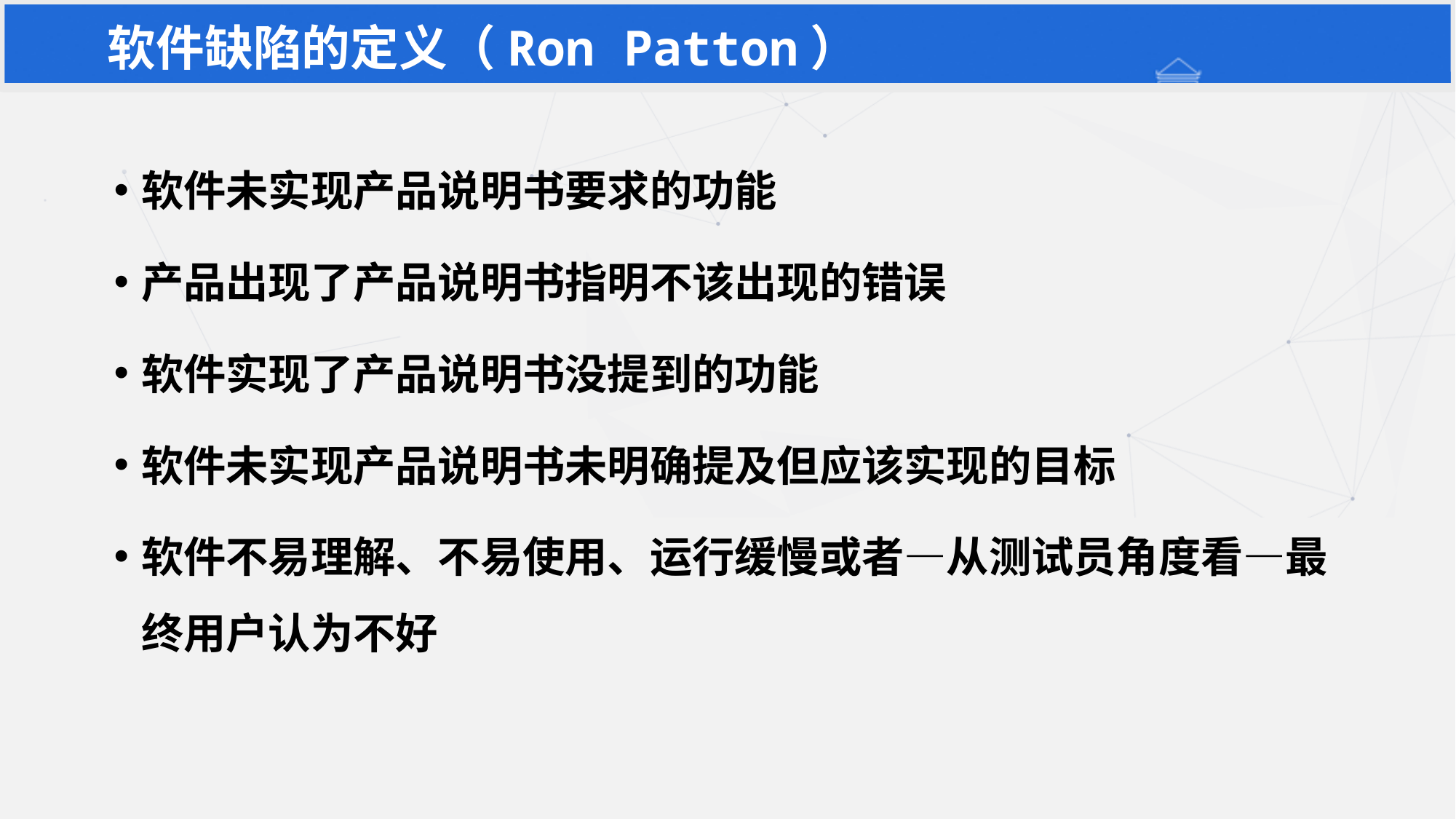

# 软件缺陷的定义（Ron Patton）
软件未实现产品说明书要求的功能
产品出现了产品说明书指明不该出现的错误
软件实现了产品说明书没提到的功能
软件未实现产品说明书未明确提及但应该实现的目标
软件不易理解、不易使用、运行缓慢或者—从测试员角度看—最终用户认为不好